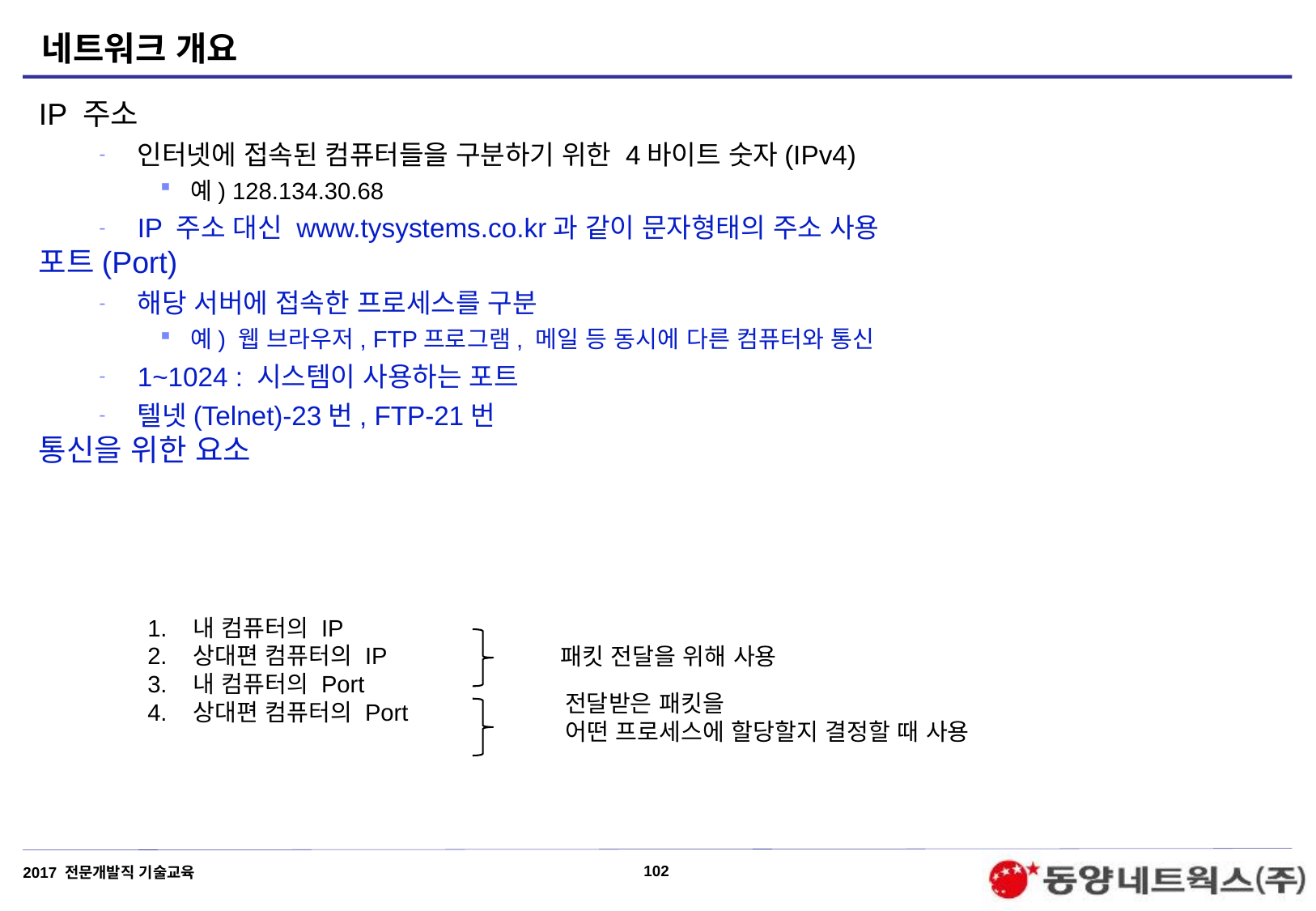

# 네트워크 개요
IP 주소
인터넷에 접속된 컴퓨터들을 구분하기 위한 4바이트 숫자(IPv4)
예) 128.134.30.68
IP 주소 대신 www.tysystems.co.kr과 같이 문자형태의 주소 사용
포트(Port)
해당 서버에 접속한 프로세스를 구분
예) 웹 브라우저, FTP프로그램, 메일 등 동시에 다른 컴퓨터와 통신
1~1024 : 시스템이 사용하는 포트
텔넷(Telnet)-23번, FTP-21번
통신을 위한 요소

내 컴퓨터의 IP
상대편 컴퓨터의 IP
내 컴퓨터의 Port
상대편 컴퓨터의 Port

패킷 전달을 위해 사용
전달받은 패킷을
어떤 프로세스에 할당할지 결정할 때 사용